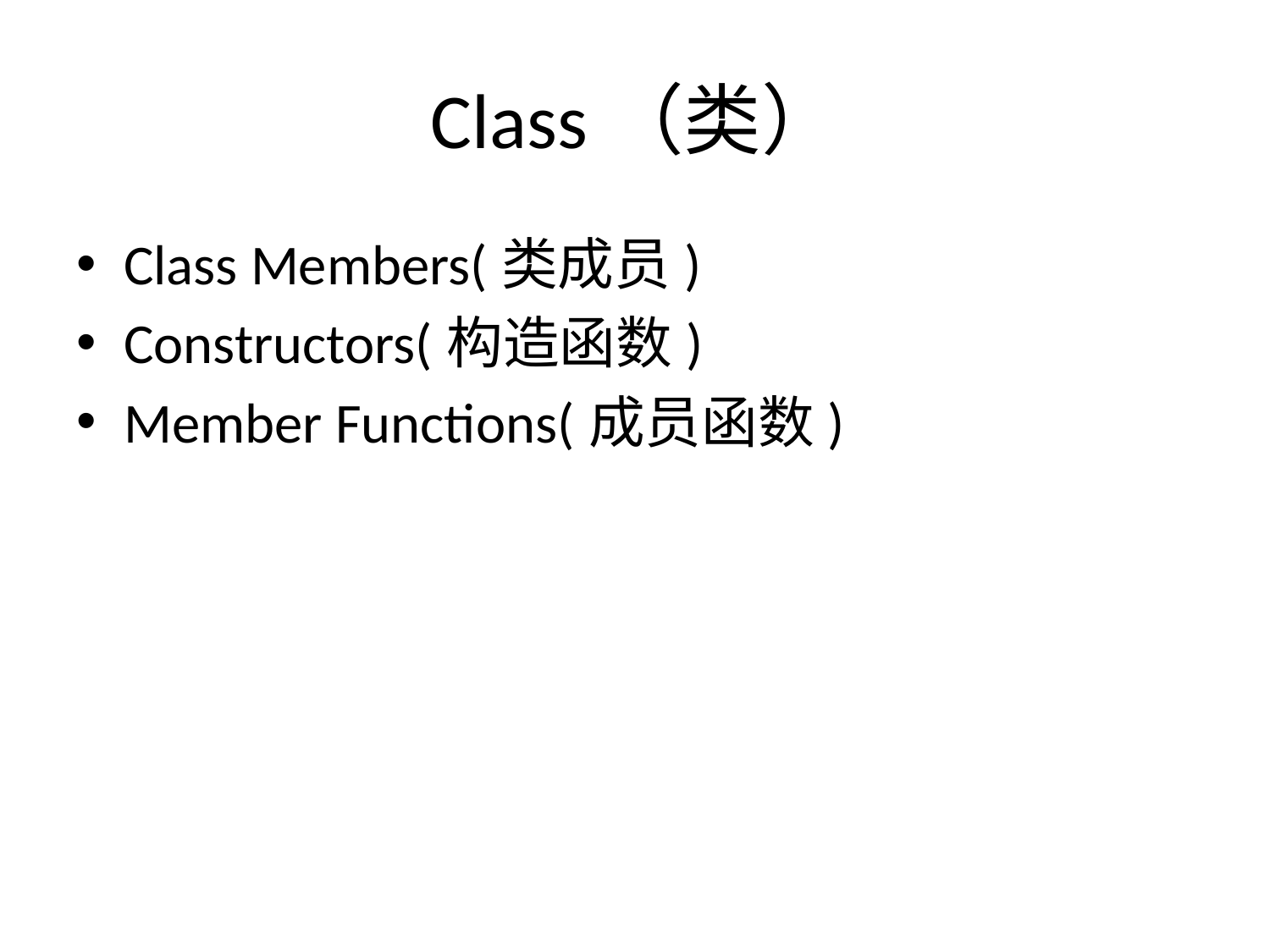

# Class（类）
Class Members(类成员)
Constructors(构造函数)
Member Functions(成员函数)